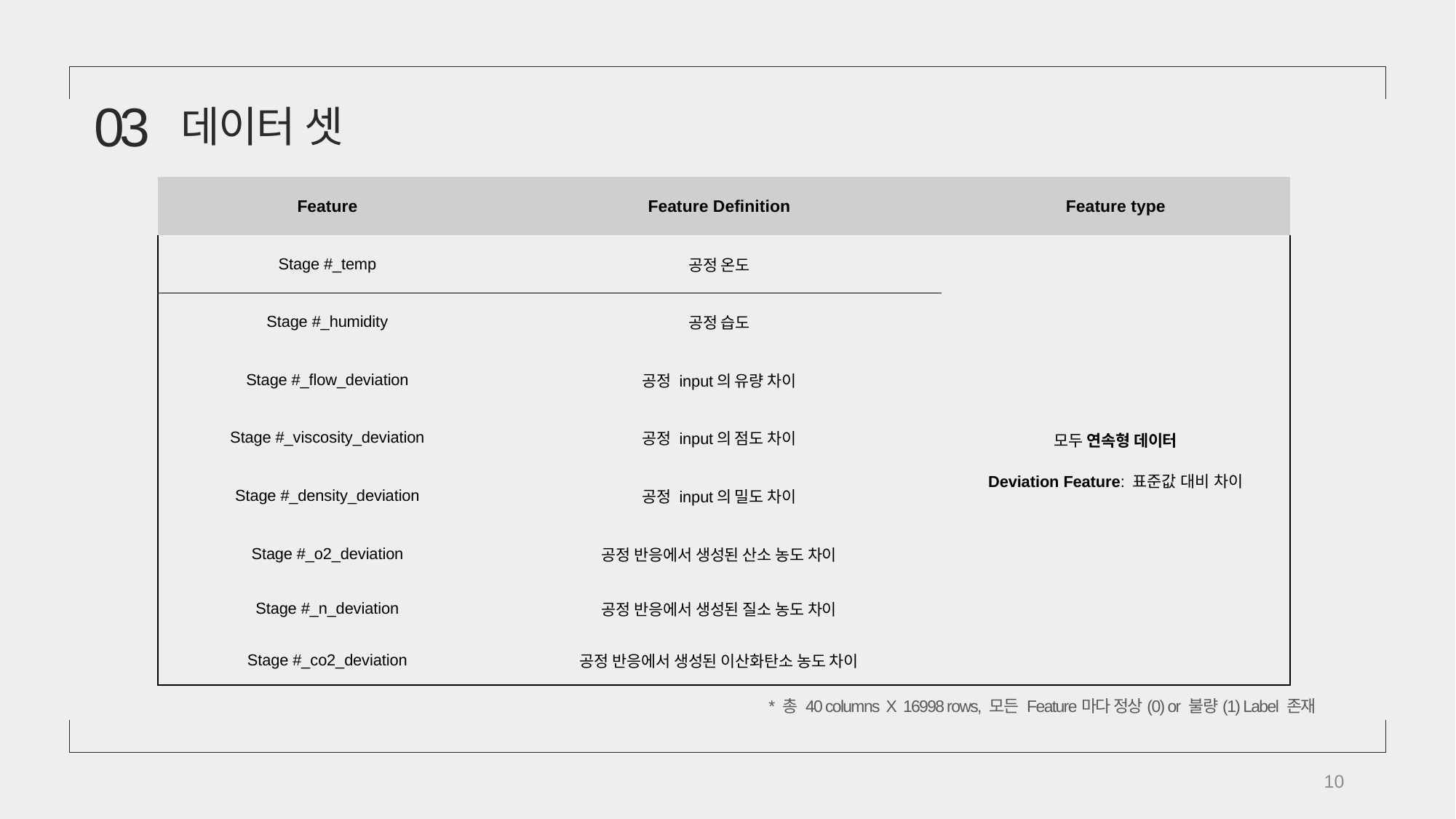

03
데이터 셋
| Feature | Feature Definition | Feature type |
| --- | --- | --- |
| Stage #\_temp | 공정 온도 | 모두 연속형 데이터 Deviation Feature: 표준값 대비 차이 |
| Stage #\_humidity | 공정 습도 |  |
| Stage #\_flow\_deviation | 공정 input의 유량 차이 |  |
| Stage #\_viscosity\_deviation | 공정 input의 점도 차이 |  |
| Stage #\_density\_deviation | 공정 input의 밀도 차이 |  |
| Stage #\_o2\_deviation | 공정 반응에서 생성된 산소 농도 차이 |  |
| Stage #\_n\_deviation | 공정 반응에서 생성된 질소 농도 차이 |  |
| Stage #\_co2\_deviation | 공정 반응에서 생성된 이산화탄소 농도 차이 |  |
* 총 40 columns  X  16998 rows, 모든 Feature마다 정상(0) or 불량(1) Label 존재
10